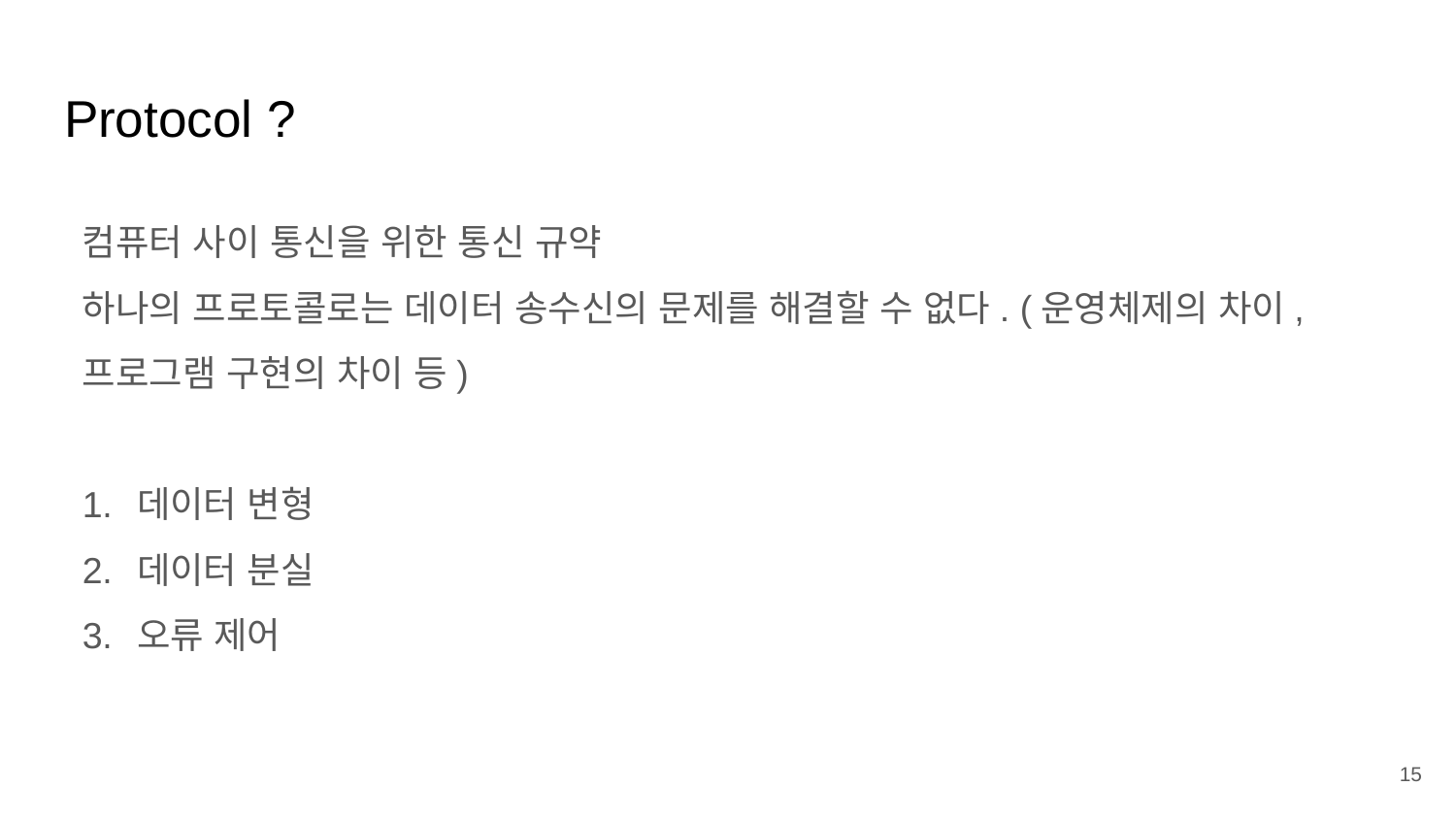

# Protocol ?
컴퓨터 사이 통신을 위한 통신 규약
하나의 프로토콜로는 데이터 송수신의 문제를 해결할 수 없다. (운영체제의 차이, 프로그램 구현의 차이 등)

데이터 변형
데이터 분실
오류 제어

15